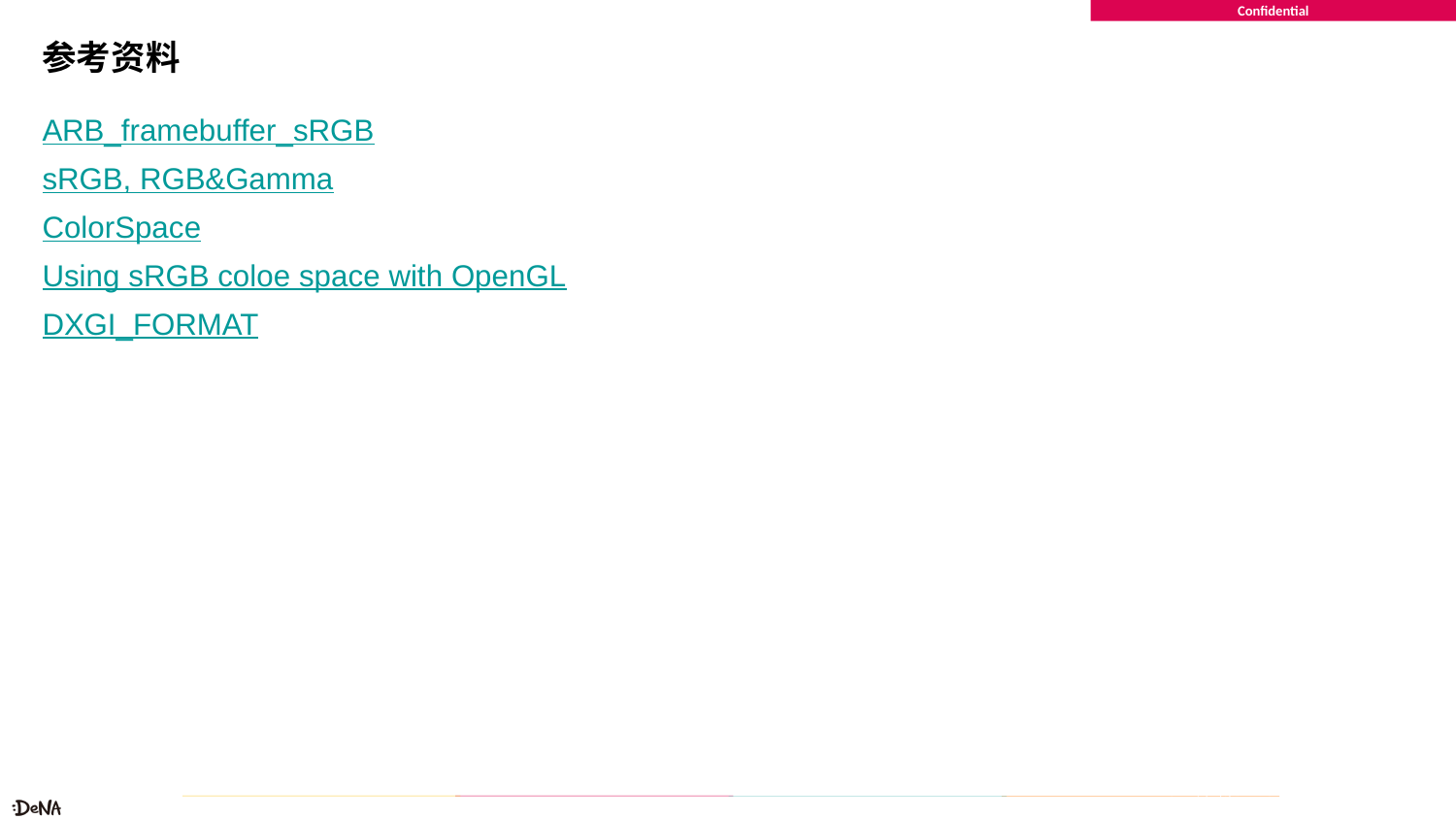

# 参考资料
ARB_framebuffer_sRGB
sRGB, RGB&Gamma
ColorSpace
Using sRGB coloe space with OpenGL
DXGI_FORMAT